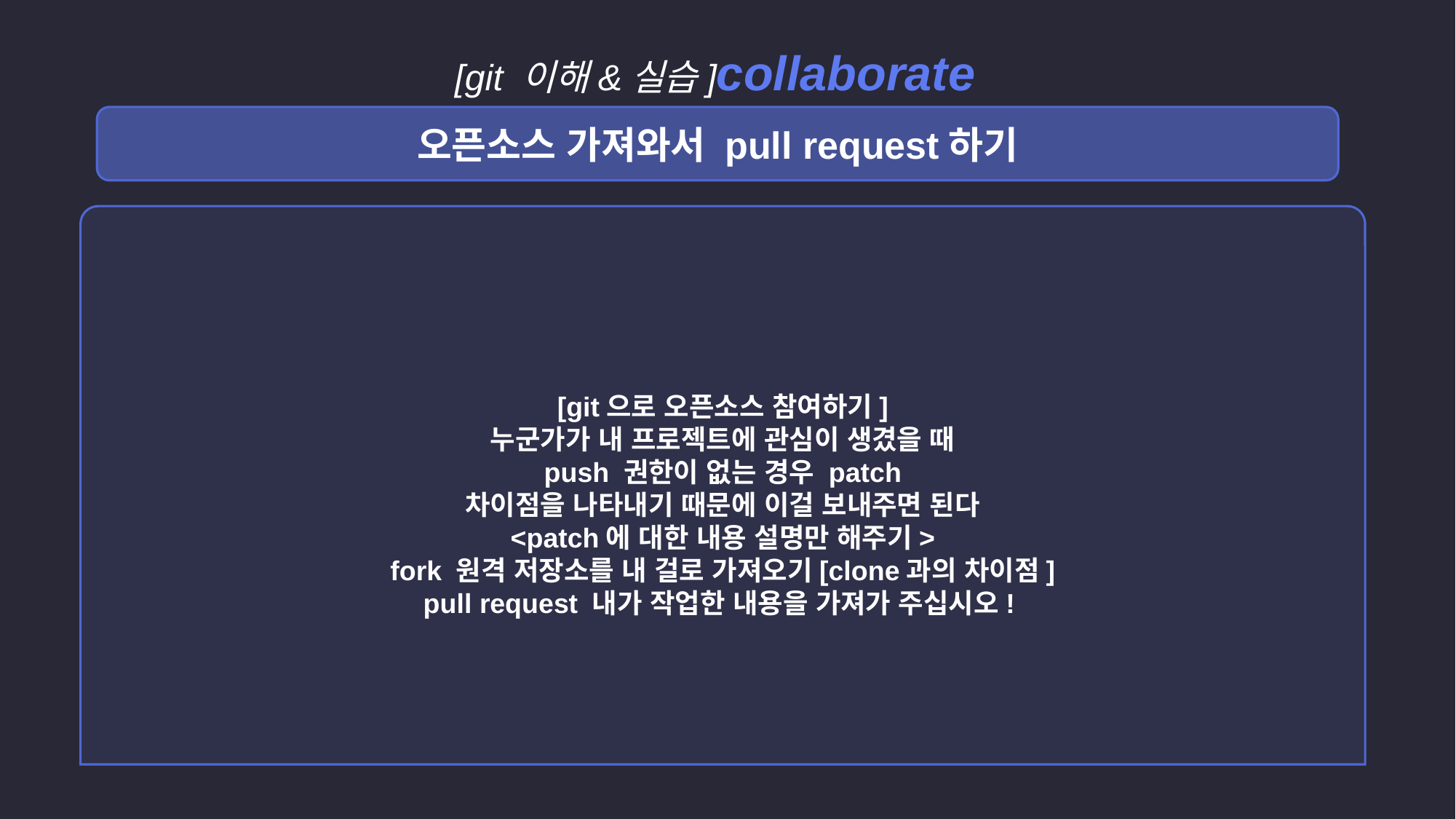

[git 이해&실습]collaborate
오픈소스 가져와서 pull request하기

[git으로 오픈소스 참여하기]
누군가가 내 프로젝트에 관심이 생겼을 때
push 권한이 없는 경우 patch
차이점을 나타내기 때문에 이걸 보내주면 된다
<patch에 대한 내용 설명만 해주기>
fork 원격 저장소를 내 걸로 가져오기[clone과의 차이점]
pull request 내가 작업한 내용을 가져가 주십시오!